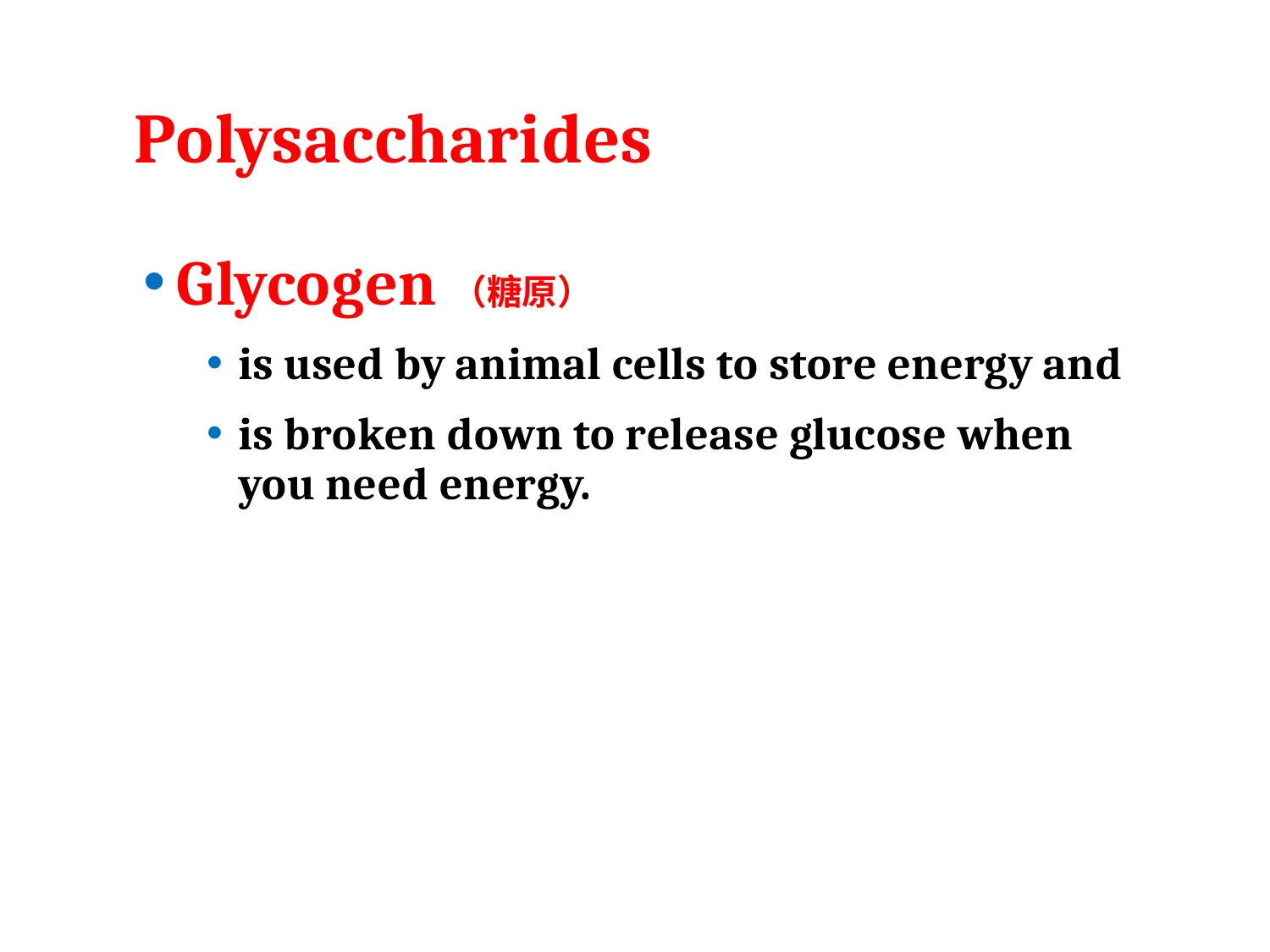

# Polysaccharides
Glycogen（糖原）
is used by animal cells to store energy and
is broken down to release glucose when you need energy.